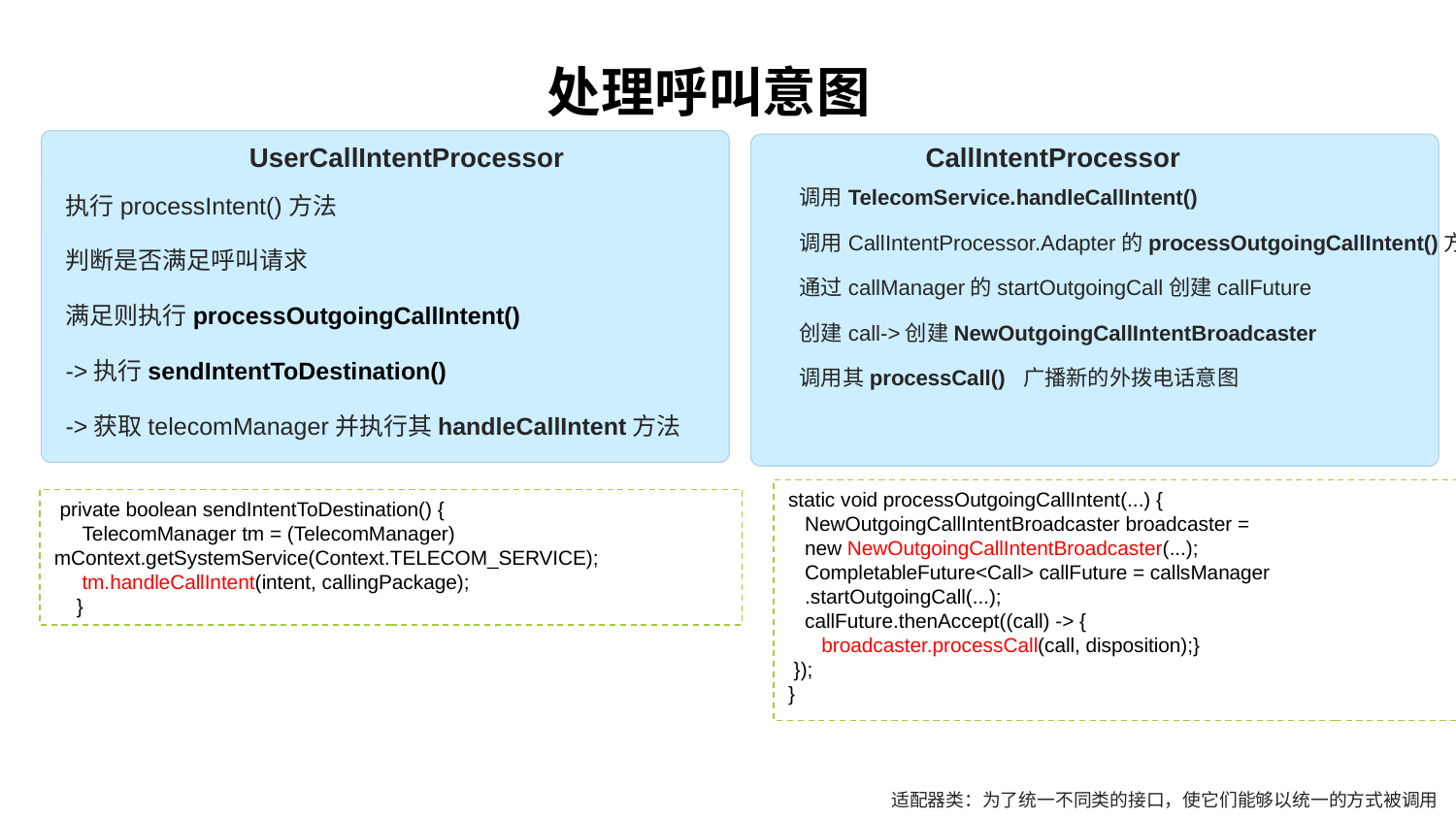

处理呼叫意图
UserCallIntentProcessor
CallIntentProcessor

执行processIntent()方法
判断是否满足呼叫请求
满足则执行processOutgoingCallIntent()
->执行sendIntentToDestination()
->获取telecomManager并执行其handleCallIntent方法
调用TelecomService.handleCallIntent()
调用CallIntentProcessor.Adapter的processOutgoingCallIntent()方法
通过callManager的startOutgoingCall创建callFuture
创建call->创建NewOutgoingCallIntentBroadcaster
调用其processCall()  广播新的外拨电话意图

static void processOutgoingCallIntent(...) {
   NewOutgoingCallIntentBroadcaster broadcaster =
   new NewOutgoingCallIntentBroadcaster(...);
   CompletableFuture<Call> callFuture = callsManager
   .startOutgoingCall(...);
   callFuture.thenAccept((call) -> {
      broadcaster.processCall(call, disposition);}
 });
}
 private boolean sendIntentToDestination() {
     TelecomManager tm = (TelecomManager)         mContext.getSystemService(Context.TELECOM_SERVICE);
     tm.handleCallIntent(intent, callingPackage);
    }
适配器类：为了统一不同类的接口，使它们能够以统一的方式被调用